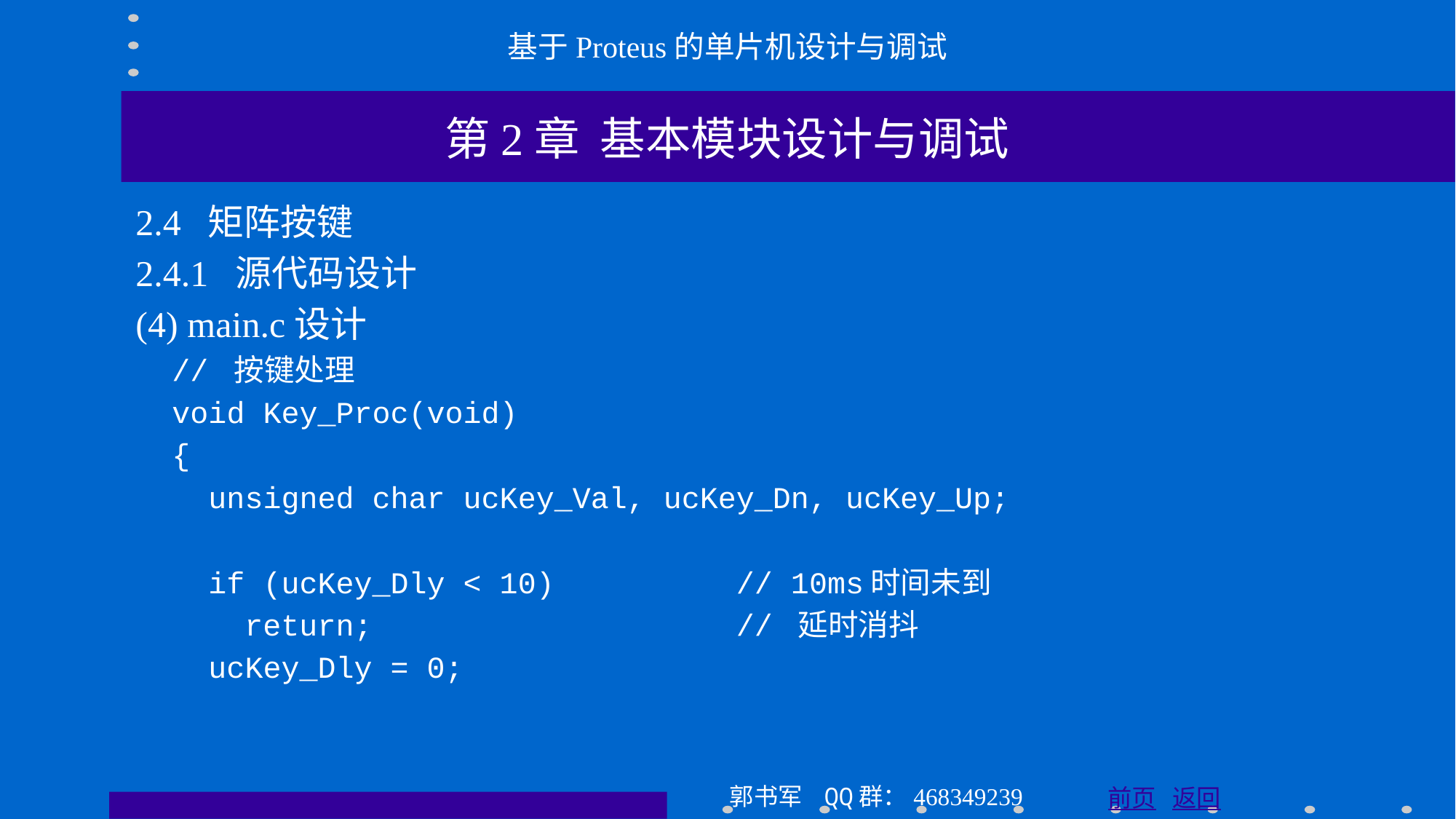

基于Proteus的单片机设计与调试
第2章  基本模块设计与调试
2.4  矩阵按键
2.4.1  源代码设计
(4) main.c设计
  // 按键处理
  void Key_Proc(void)
  {
    unsigned char ucKey_Val, ucKey_Dn, ucKey_Up;

    if (ucKey_Dly < 10)          // 10ms时间未到
      return;                    // 延时消抖
    ucKey_Dly = 0;

郭书军   QQ群：468349239
前页   返回